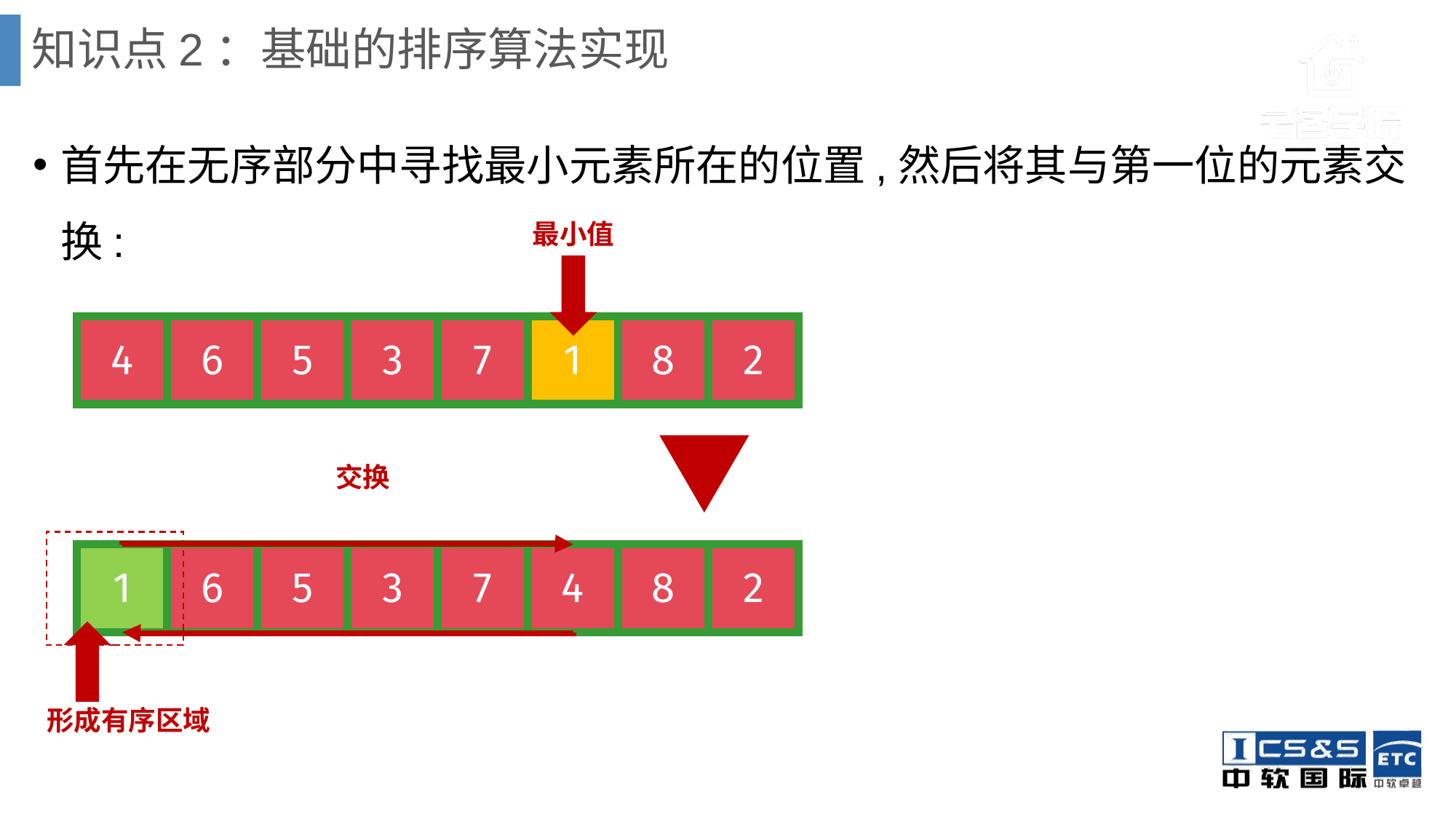

# 知识点2：基础的排序算法实现
首先在无序部分中寻找最小元素所在的位置,然后将其与第一位的元素交换:

最小值

| 4 | 6 | 5 | 3 | 7 | 1 | 8 | 2 |
| --- | --- | --- | --- | --- | --- | --- | --- |

交换

| 1 | 6 | 5 | 3 | 7 | 4 | 8 | 2 |
| --- | --- | --- | --- | --- | --- | --- | --- |

形成有序区域